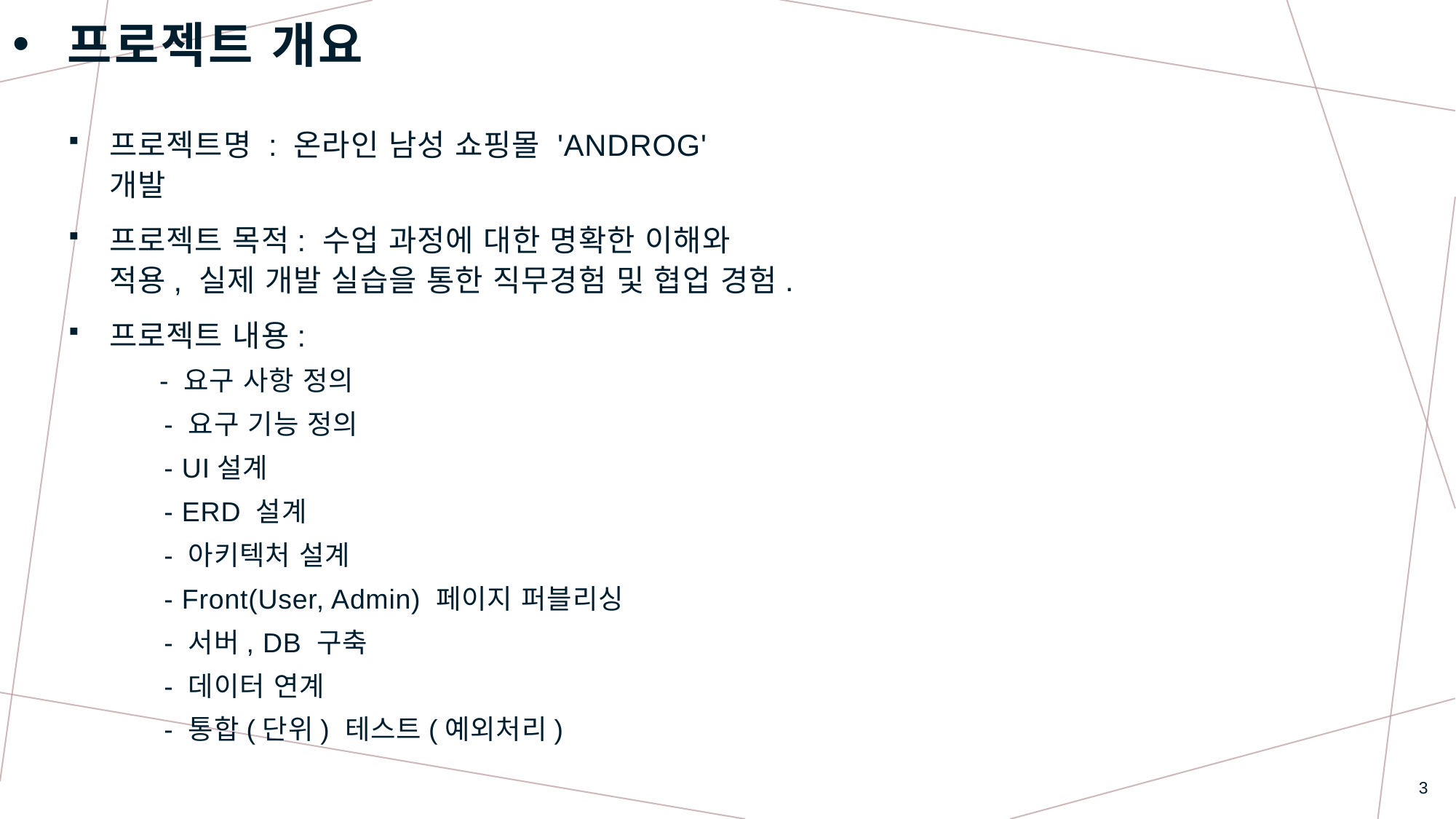

# 프로젝트 개요
프로젝트명 : 온라인 남성 쇼핑몰 'ANDROG' 개발
프로젝트 목적: 수업 과정에 대한 명확한 이해와 적용, 실제 개발 실습을 통한 직무경험 및 협업 경험.
프로젝트 내용:
     - 요구 사항 정의
     - 요구 기능 정의
     - UI설계
     - ERD 설계
     - 아키텍처 설계
     - Front(User, Admin) 페이지 퍼블리싱
     - 서버, DB 구축
     - 데이터 연계
     - 통합(단위) 테스트(예외처리)

3